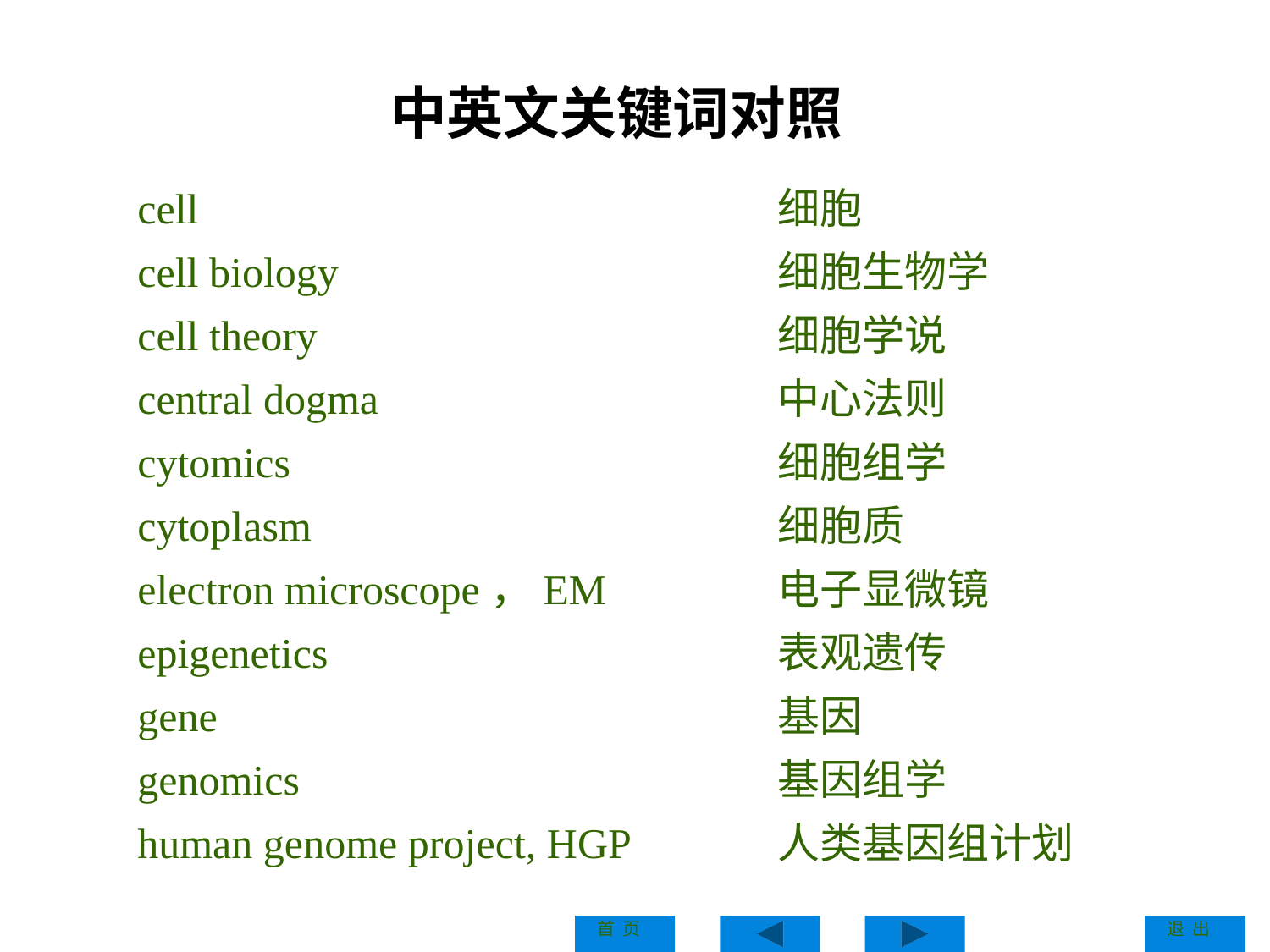

# 中英文关键词对照
cell
cell biology
cell theory
central dogma
cytomics
cytoplasm
electron microscope，EM
epigenetics
gene
genomics
human genome project, HGP
细胞
细胞生物学
细胞学说
中心法则
细胞组学
细胞质
电子显微镜
表观遗传
基因
基因组学
人类基因组计划

Introduction
首  页

退  出